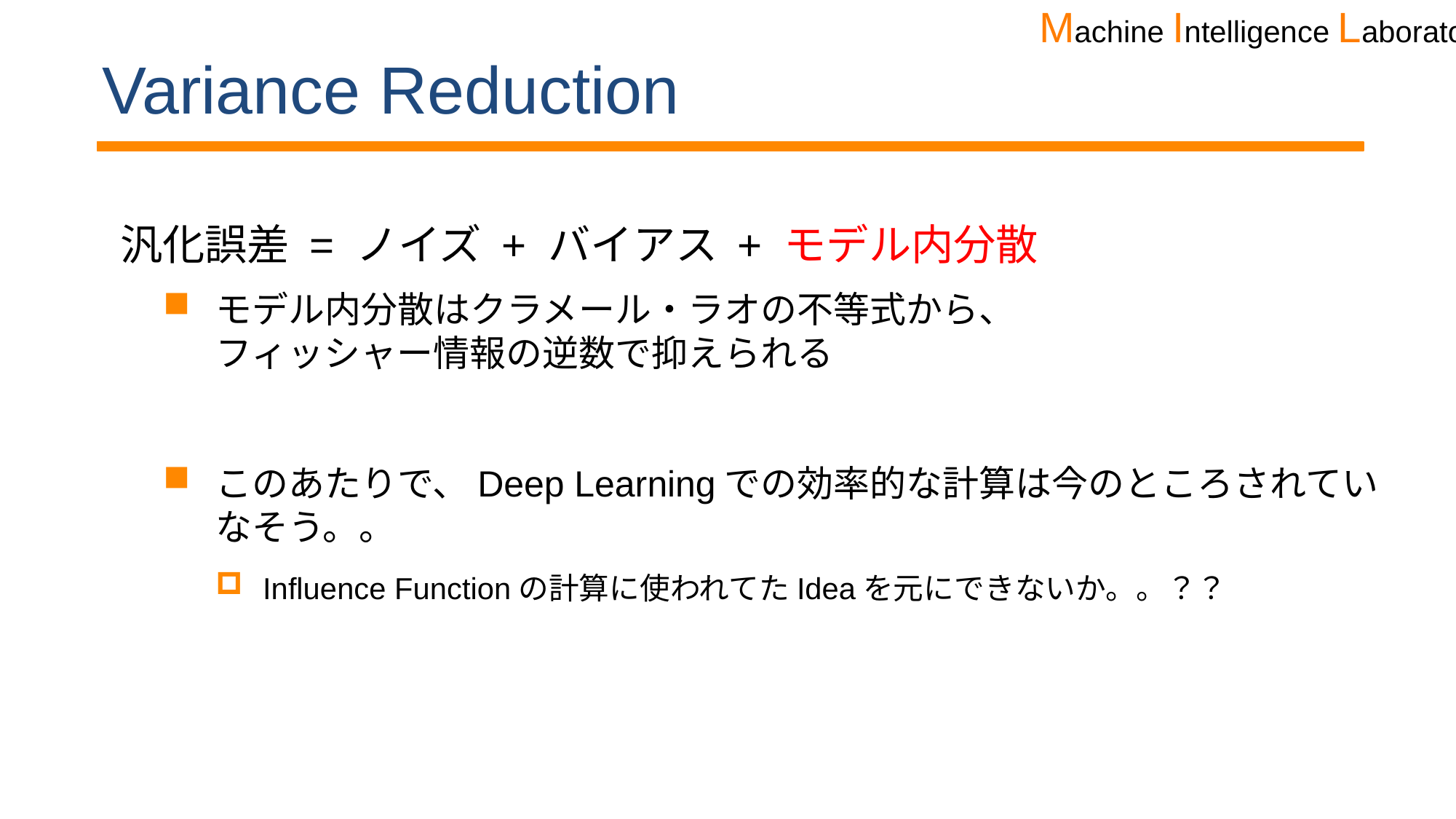

# Variance Reduction

汎化誤差 = ノイズ + バイアス + モデル内分散
モデル内分散はクラメール・ラオの不等式から、
フィッシャー情報の逆数で抑えられる

このあたりで、Deep Learningでの効率的な計算は今のところされていなそう。。
Influence Functionの計算に使われてたIdeaを元にできないか。。？？